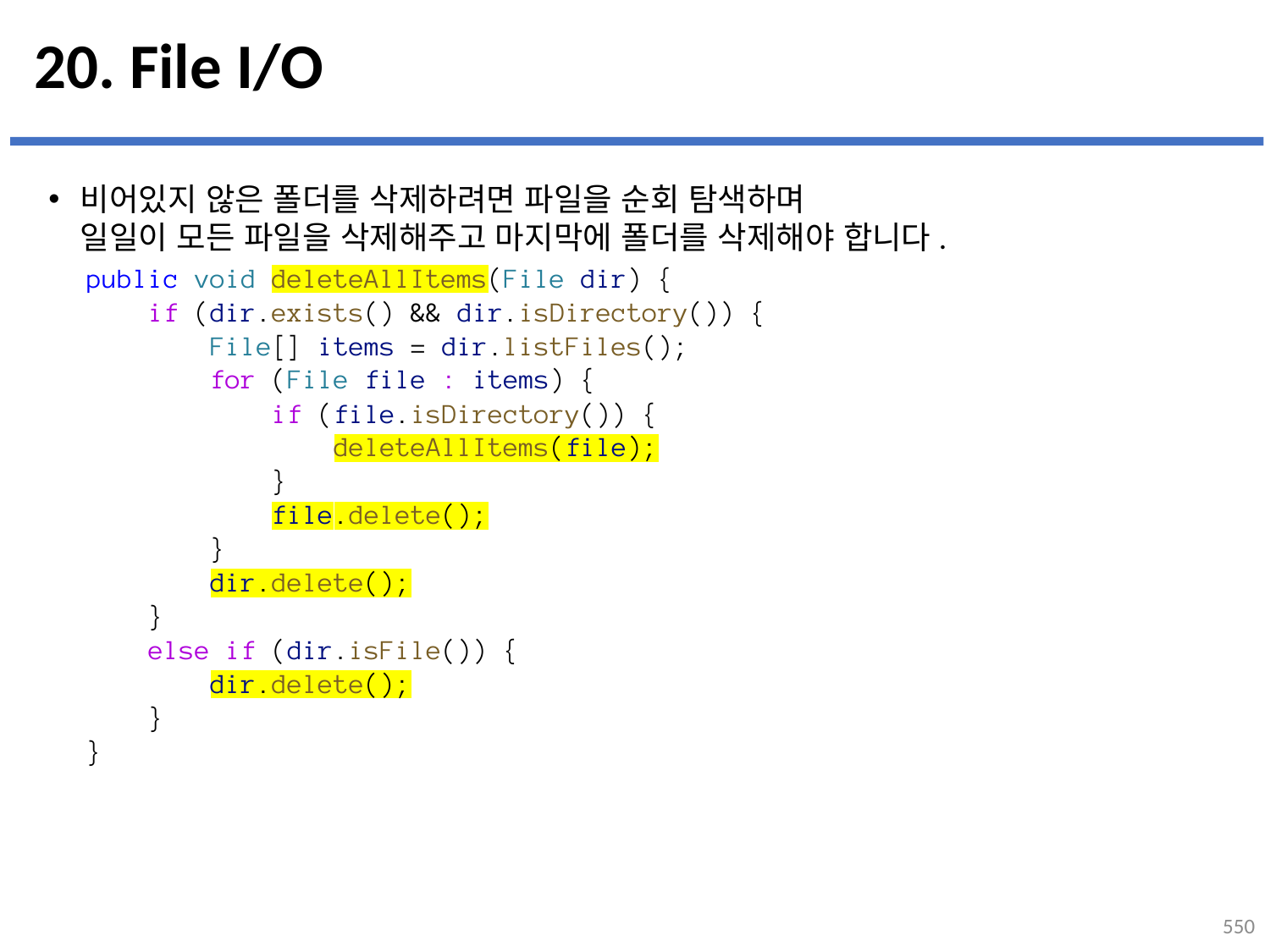

# 20. File I/O
비어있지 않은 폴더를 삭제하려면 파일을 순회 탐색하며
일일이 모든 파일을 삭제해주고 마지막에 폴더를 삭제해야 합니다.
public void deleteAllItems(File dir) {
    if (dir.exists() && dir.isDirectory()) {
        File[] items = dir.listFiles();
        for (File file : items) {
            if (file.isDirectory()) {
                deleteAllItems(file);
            }
            file.delete();
        }
        dir.delete();
    }
    else if (dir.isFile()) {
        dir.delete();
    }
}

550